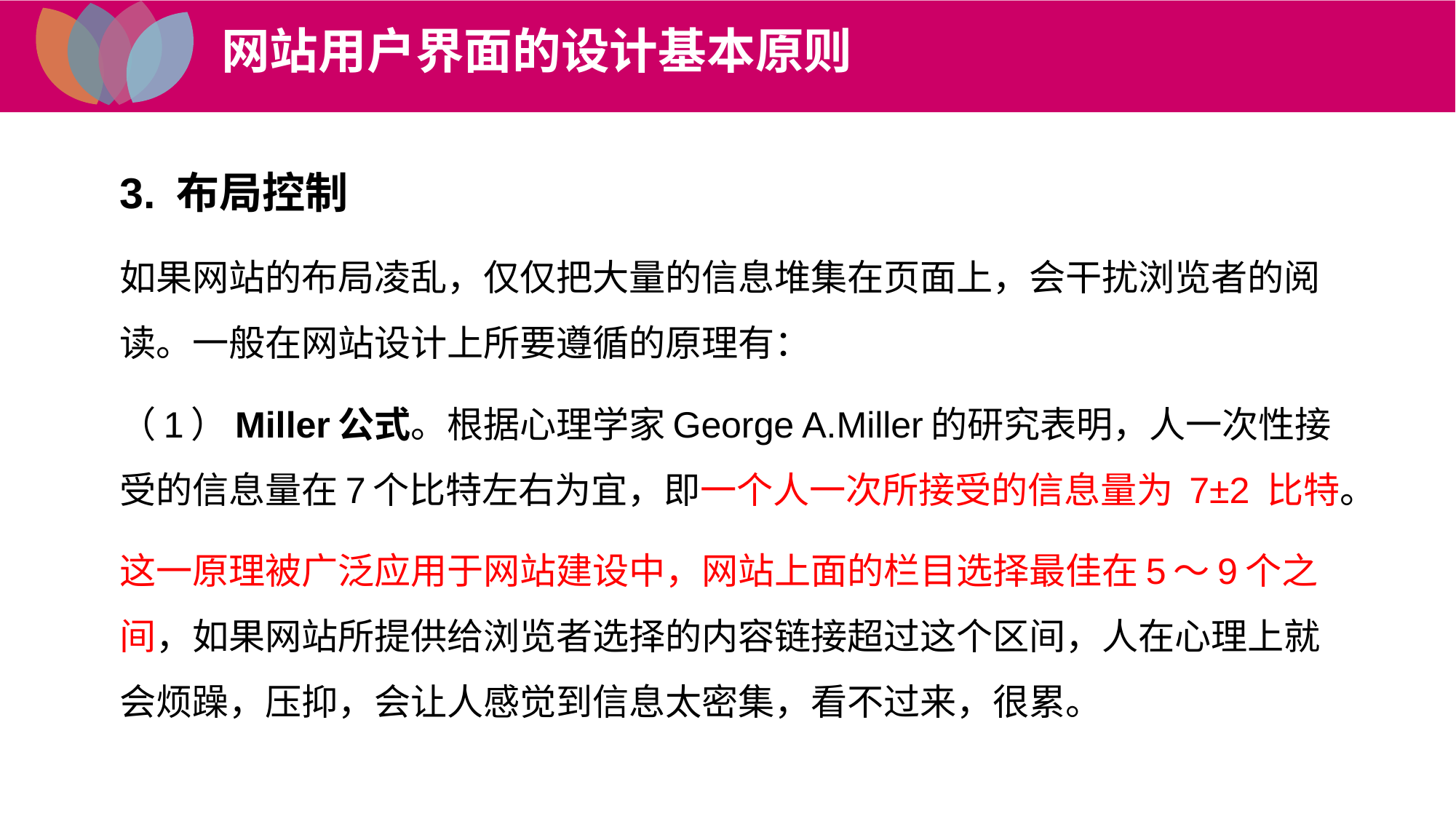

网站用户界面的设计基本原则
3. 布局控制
如果网站的布局凌乱，仅仅把大量的信息堆集在页面上，会干扰浏览者的阅读。一般在网站设计上所要遵循的原理有：
（1）Miller公式。根据心理学家George A.Miller的研究表明，人一次性接受的信息量在7个比特左右为宜，即一个人一次所接受的信息量为 7±2 比特。
这一原理被广泛应用于网站建设中，网站上面的栏目选择最佳在5～9个之间，如果网站所提供给浏览者选择的内容链接超过这个区间，人在心理上就会烦躁，压抑，会让人感觉到信息太密集，看不过来，很累。